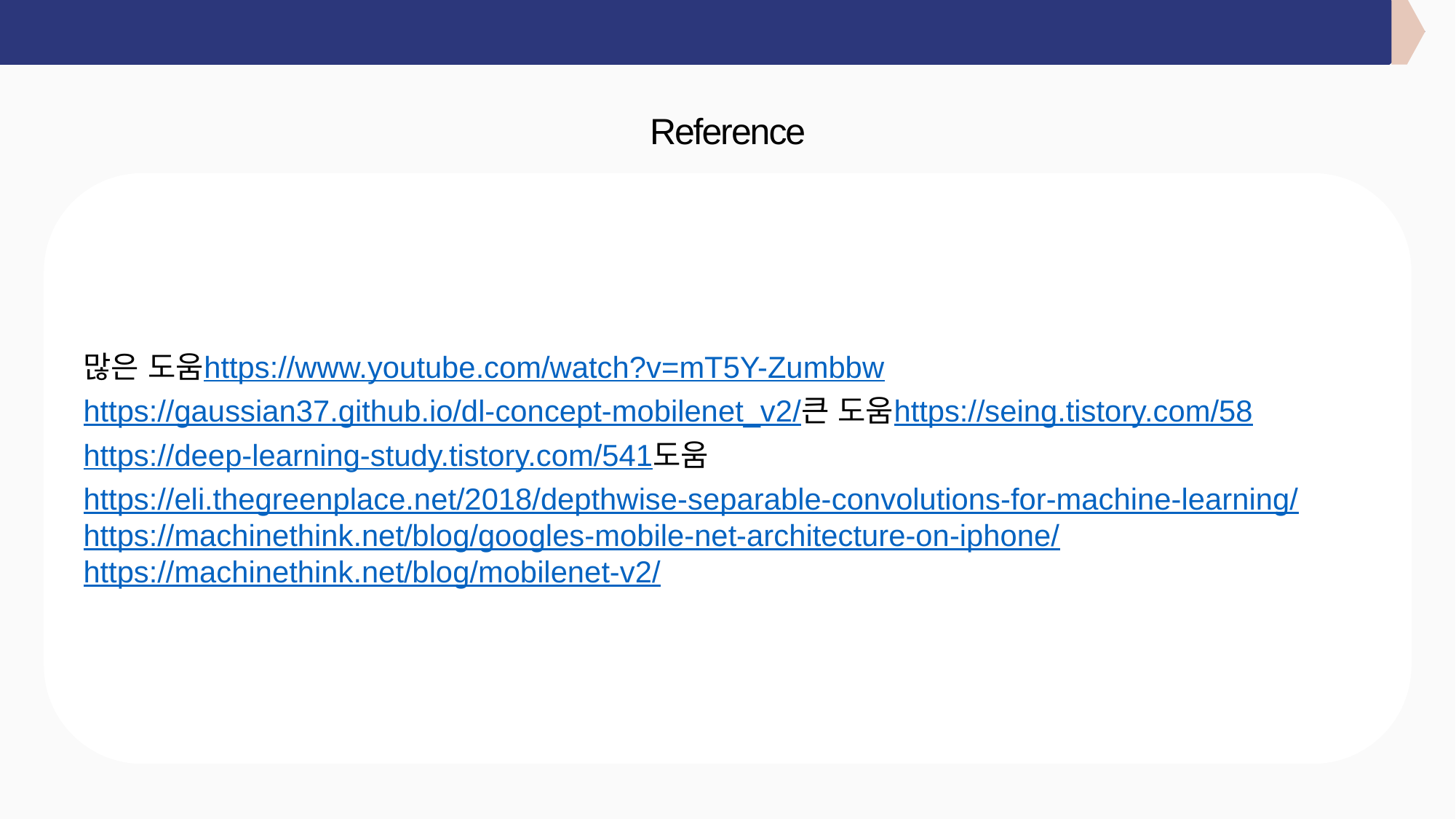

1. Introduction         2. Recap          3. Linear Bottlenecks        4. Inverted Residuals        5. Architecture        6. Performance
Reference
많은 도움
https://www.youtube.com/watch?v=mT5Y-Zumbbw
https://gaussian37.github.io/dl-concept-mobilenet_v2/
큰 도움
https://seing.tistory.com/58
https://deep-learning-study.tistory.com/541
도움
https://eli.thegreenplace.net/2018/depthwise-separable-convolutions-for-machine-learning/
https://machinethink.net/blog/googles-mobile-net-architecture-on-iphone/
https://machinethink.net/blog/mobilenet-v2/